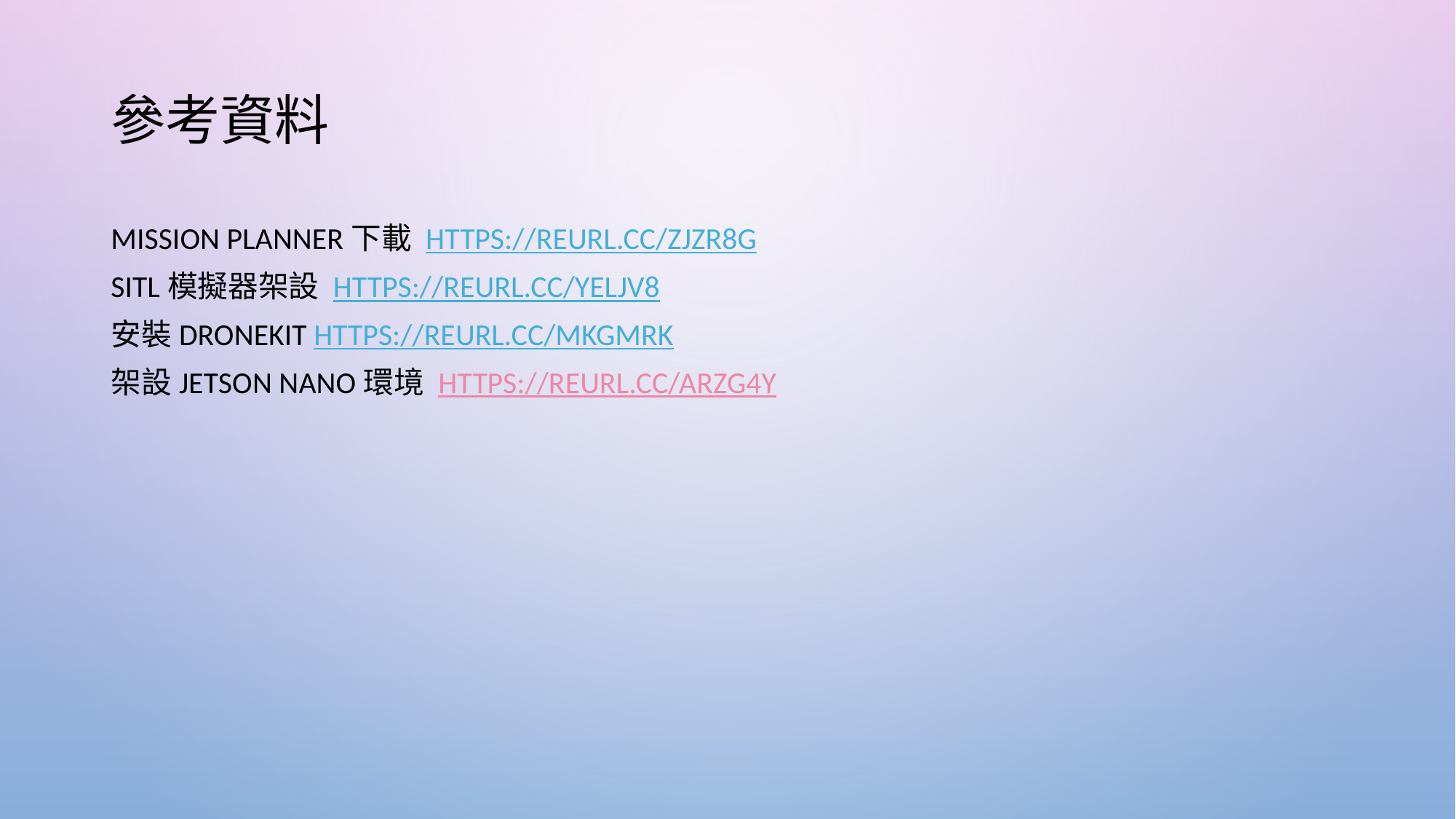

# 參考資料
Mission planner下載 https://reurl.cc/Zjzr8g
SITL模擬器架設 https://reurl.cc/yeljV8
安裝Dronekit https://reurl.cc/MkGmrK
架設Jetson Nano環境 https://reurl.cc/ARzG4Y